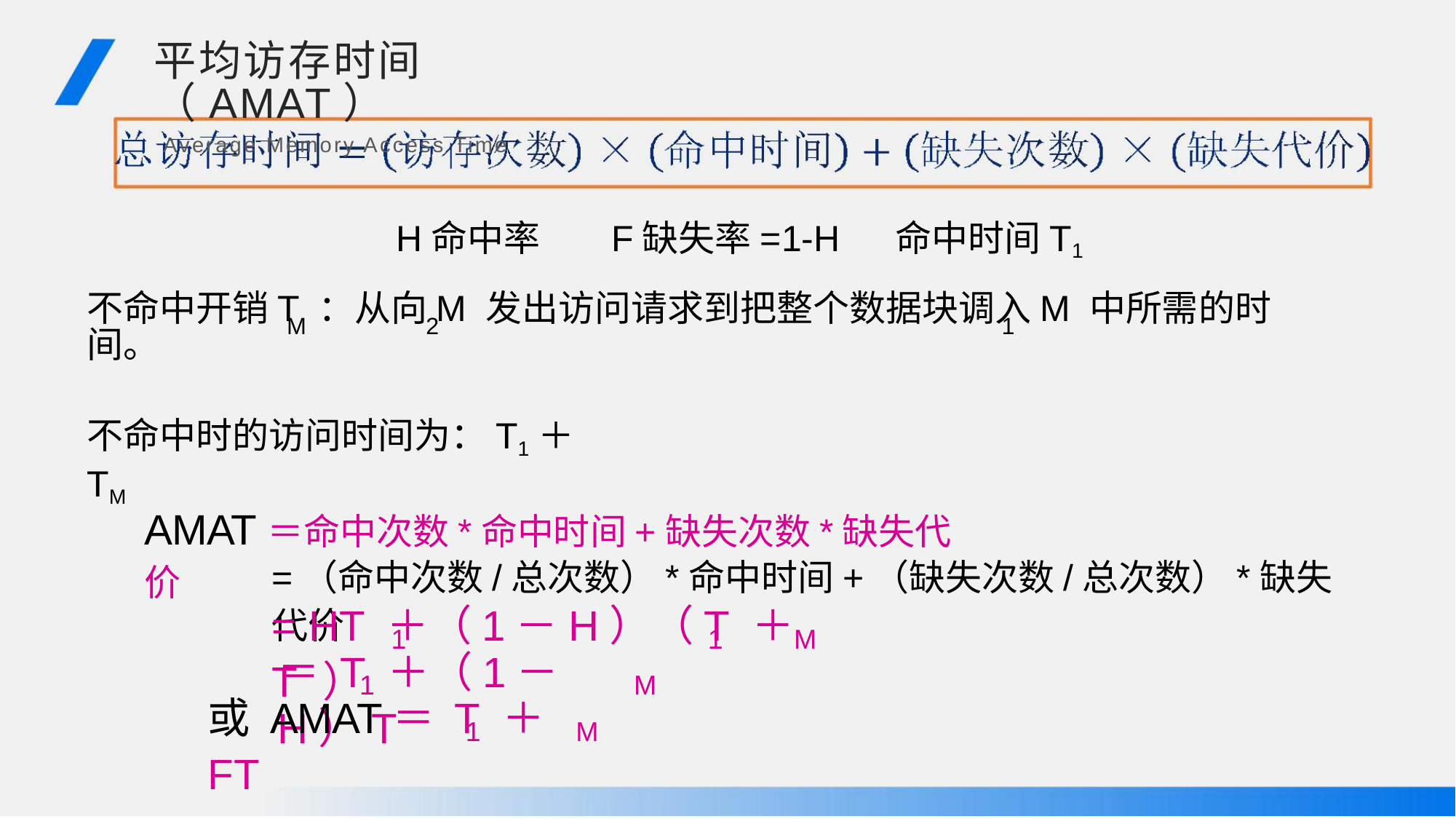

平均访存时间（AMAT）
Average Memory Access Time
H命中率 F缺失率=1-H 命中时间T1
不命中开销T ：从向M 发出访问请求到把整个数据块调入M 中所需的时间。
M
2
1
不命中时的访问时间为：T1＋TM
AMAT＝命中次数*命中时间+缺失次数*缺失代价
=（命中次数/总次数）*命中时间+（缺失次数/总次数）*缺失代价
= HT ＋（1－H）（T ＋T ）
1
1
M
＝ T ＋（1－H）T
1
M
或 AMAT＝ T ＋FT
1
M